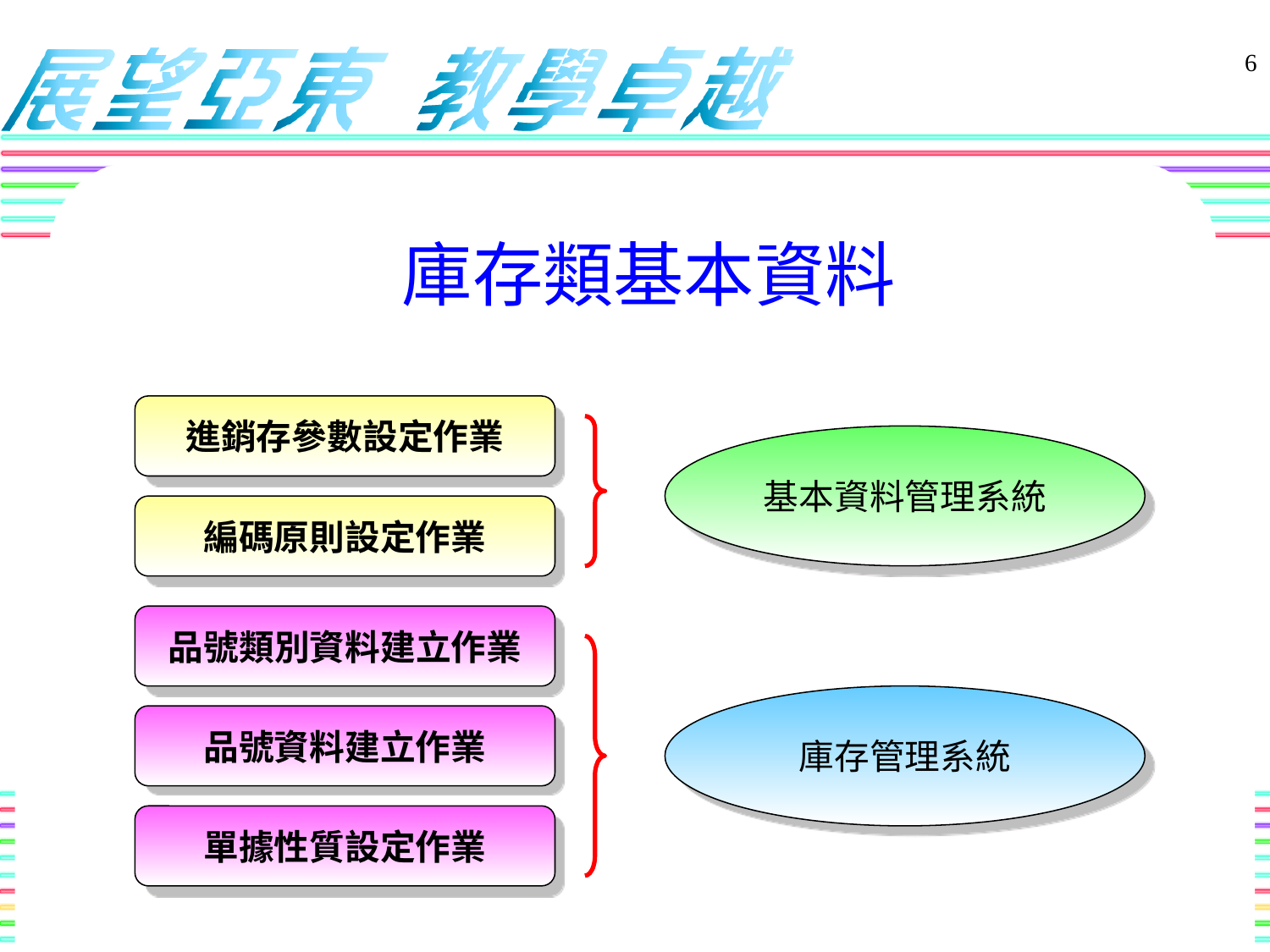

6
庫存類基本資料

進銷存參數設定作業

基本資料管理系統
編碼原則設定作業
品號類別資料建立作業

庫存管理系統
品號資料建立作業
單據性質設定作業